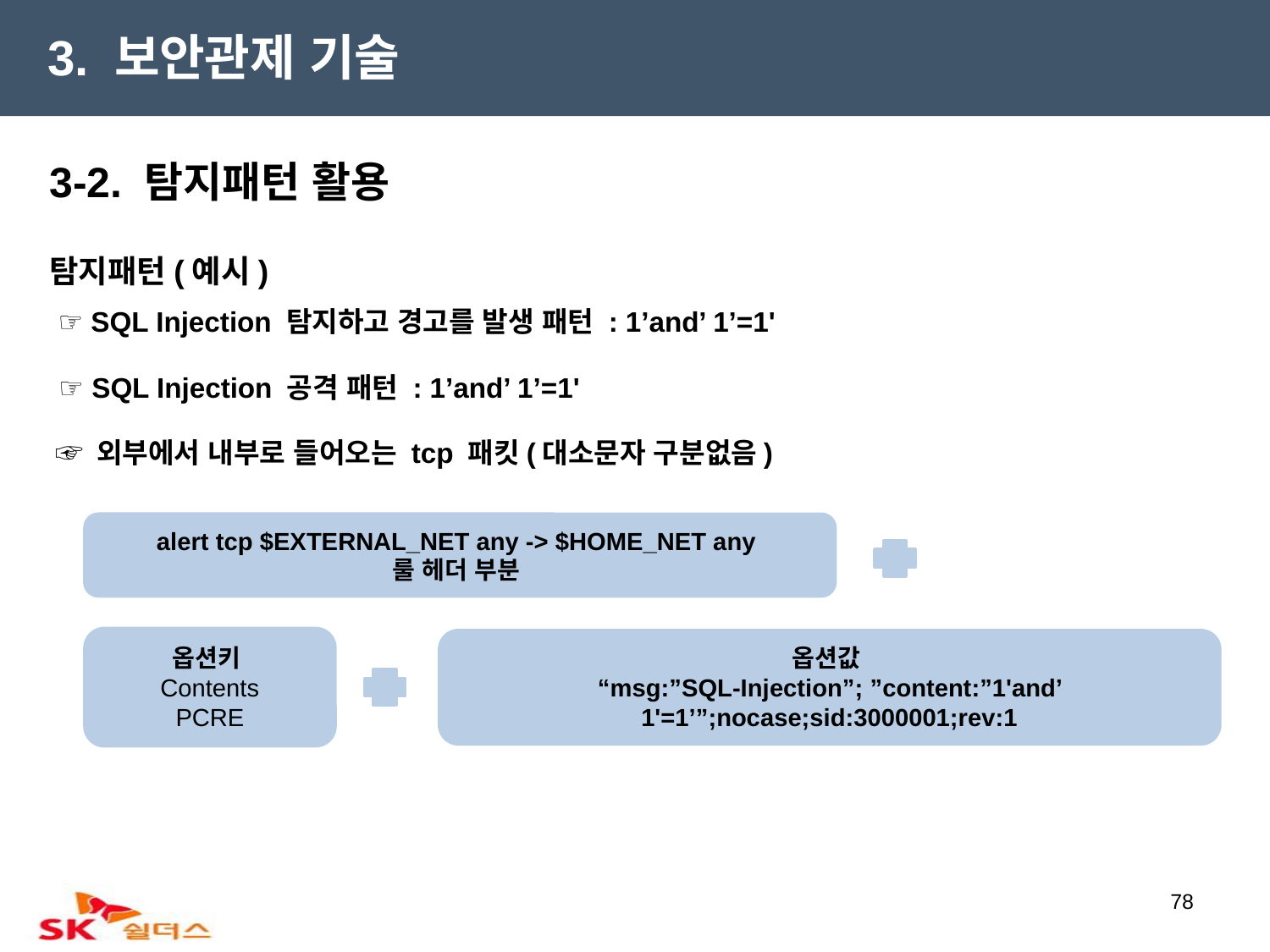

3. 보안관제 기술
3-2. 탐지패턴 활용
탐지패턴(예시)
 ☞ SQL Injection 탐지하고 경고를 발생 패턴 : 1’and’ 1’=1'
 ☞ SQL Injection 공격 패턴 : 1’and’ 1’=1'
 ☞ 외부에서 내부로 들어오는 tcp 패킷(대소문자 구분없음)
alert tcp $EXTERNAL_NET any -> $HOME_NET any
룰 헤더 부분

옵션키
Contents
PCRE
옵션값
“msg:”SQL-Injection”; ”content:”1'and’ 1'=1’”;nocase;sid:3000001;rev:1

78